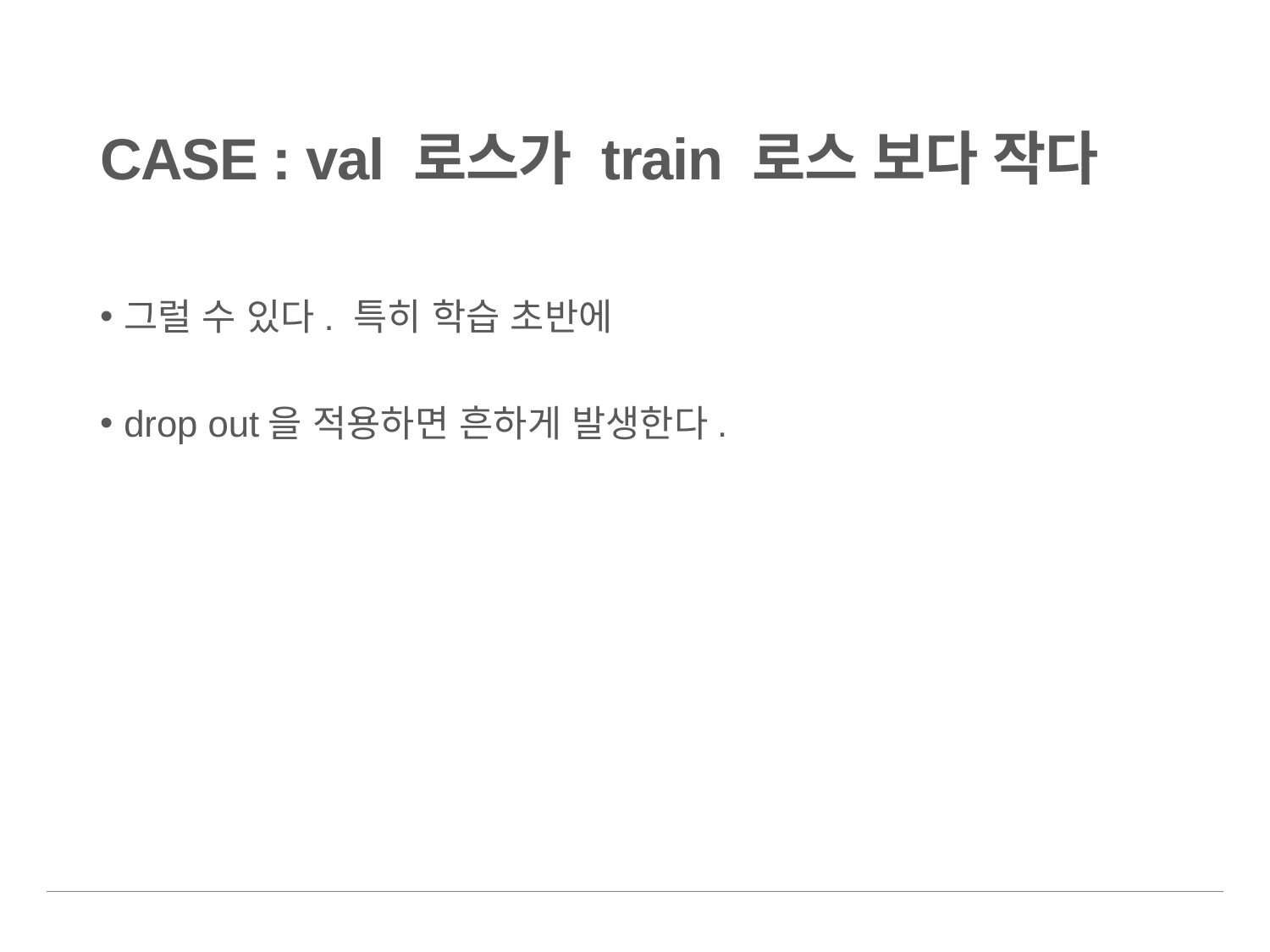

# CASE : val 로스가 train 로스 보다 작다
그럴 수 있다. 특히 학습 초반에

drop out을 적용하면 흔하게 발생한다.